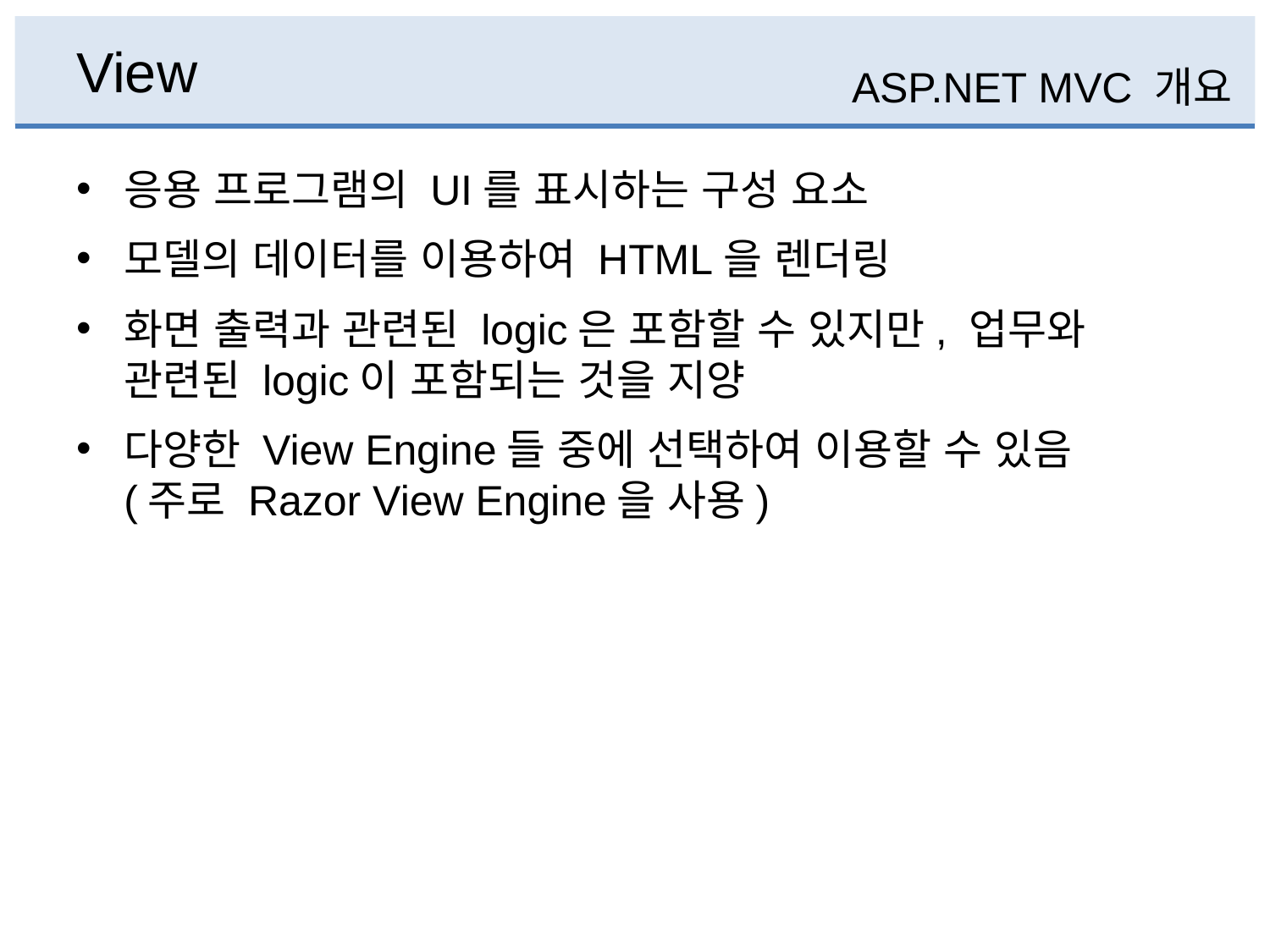

# View
ASP.NET MVC 개요
응용 프로그램의 UI를 표시하는 구성 요소
모델의 데이터를 이용하여 HTML을 렌더링
화면 출력과 관련된 logic은 포함할 수 있지만, 업무와 관련된 logic이 포함되는 것을 지양
다양한 View Engine들 중에 선택하여 이용할 수 있음
(주로 Razor View Engine을 사용)